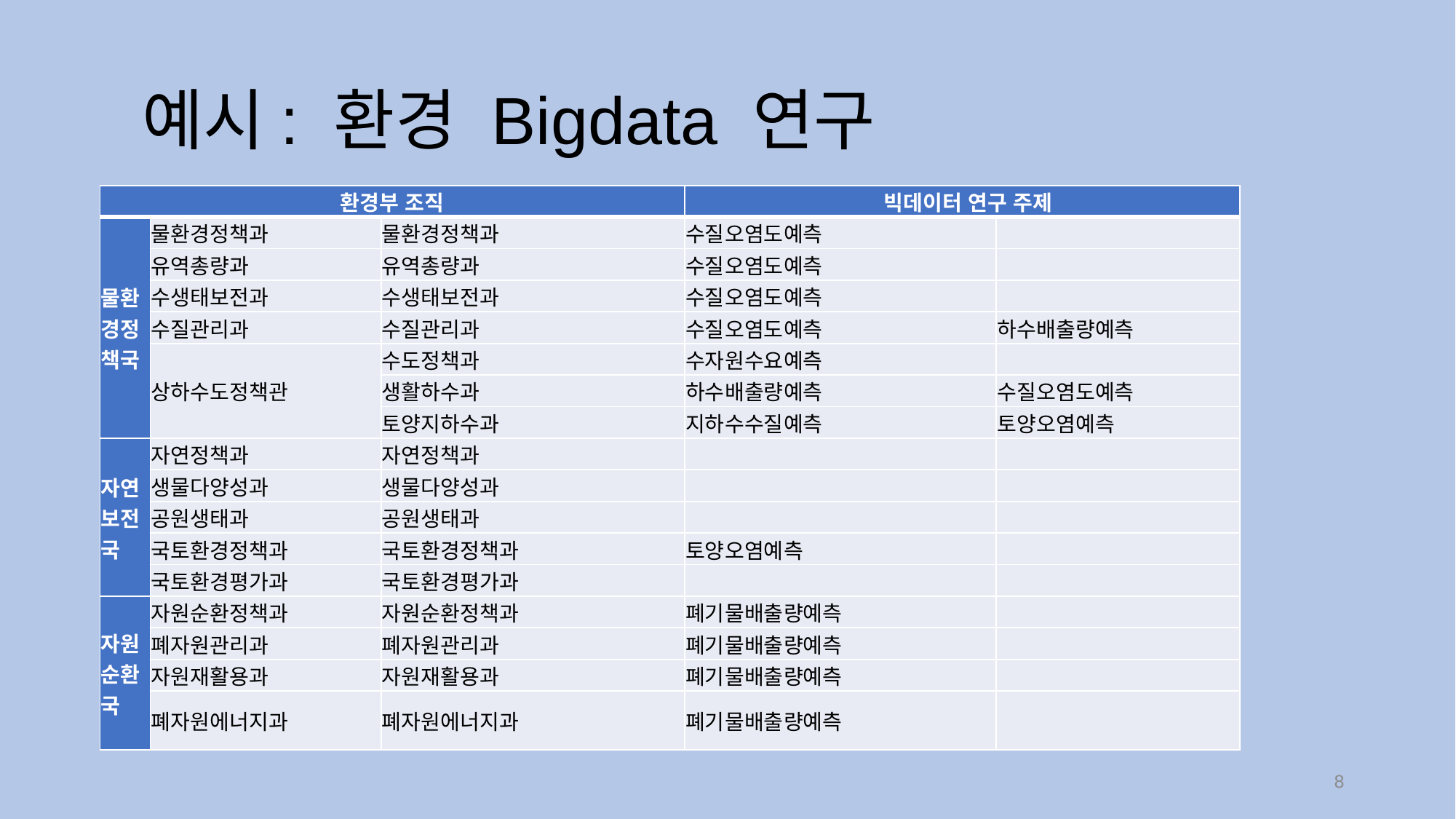

# 예시: 환경 Bigdata 연구
| 환경부 조직 |  |  | 빅데이터 연구 주제 |  |
| --- | --- | --- | --- | --- |
| 물환경정책국 | 물환경정책과 | 물환경정책과 | 수질오염도예측 |  |
|  | 유역총량과 | 유역총량과 | 수질오염도예측 |  |
|  | 수생태보전과 | 수생태보전과 | 수질오염도예측 |  |
|  | 수질관리과 | 수질관리과 | 수질오염도예측 | 하수배출량예측 |
|  | 상하수도정책관 | 수도정책과 | 수자원수요예측 |  |
|  |  | 생활하수과 | 하수배출량예측 | 수질오염도예측 |
|  |  | 토양지하수과 | 지하수수질예측 | 토양오염예측 |
| 자연보전국 | 자연정책과 | 자연정책과 |  |  |
|  | 생물다양성과 | 생물다양성과 |  |  |
|  | 공원생태과 | 공원생태과 |  |  |
|  | 국토환경정책과 | 국토환경정책과 | 토양오염예측 |  |
|  | 국토환경평가과 | 국토환경평가과 |  |  |
| 자원순환국 | 자원순환정책과 | 자원순환정책과 | 폐기물배출량예측 |  |
|  | 폐자원관리과 | 폐자원관리과 | 폐기물배출량예측 |  |
|  | 자원재활용과 | 자원재활용과 | 폐기물배출량예측 |  |
|  | 폐자원에너지과 | 폐자원에너지과 | 폐기물배출량예측 |  |
8